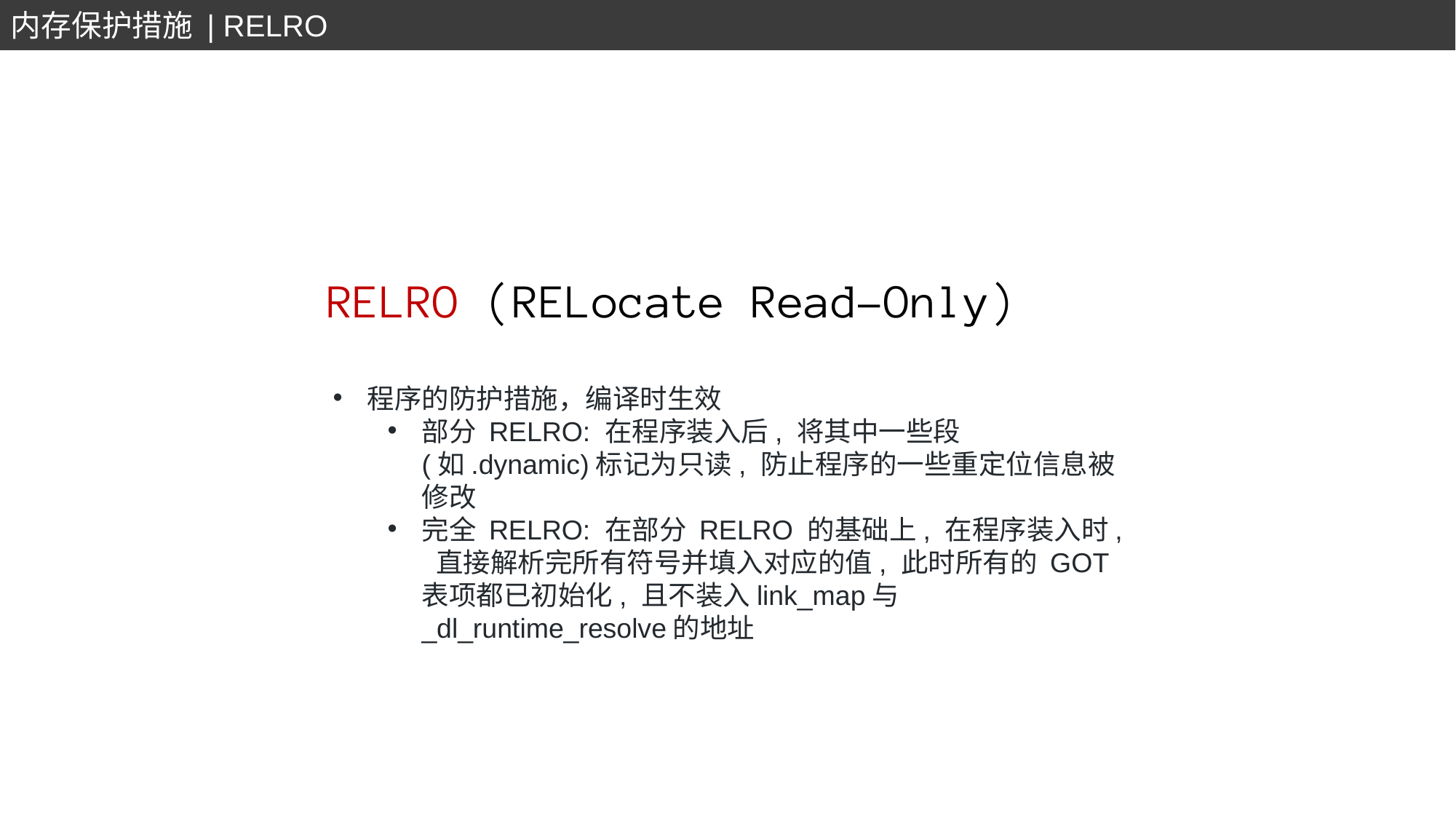

内存保护措施 | RELRO
RELRO (RELocate Read-Only)
程序的防护措施，编译时生效
部分 RELRO: 在程序装入后, 将其中一些段(如.dynamic)标记为只读, 防止程序的一些重定位信息被修改
完全 RELRO: 在部分 RELRO 的基础上, 在程序装入时, 直接解析完所有符号并填入对应的值, 此时所有的 GOT 表项都已初始化, 且不装入link_map与_dl_runtime_resolve的地址